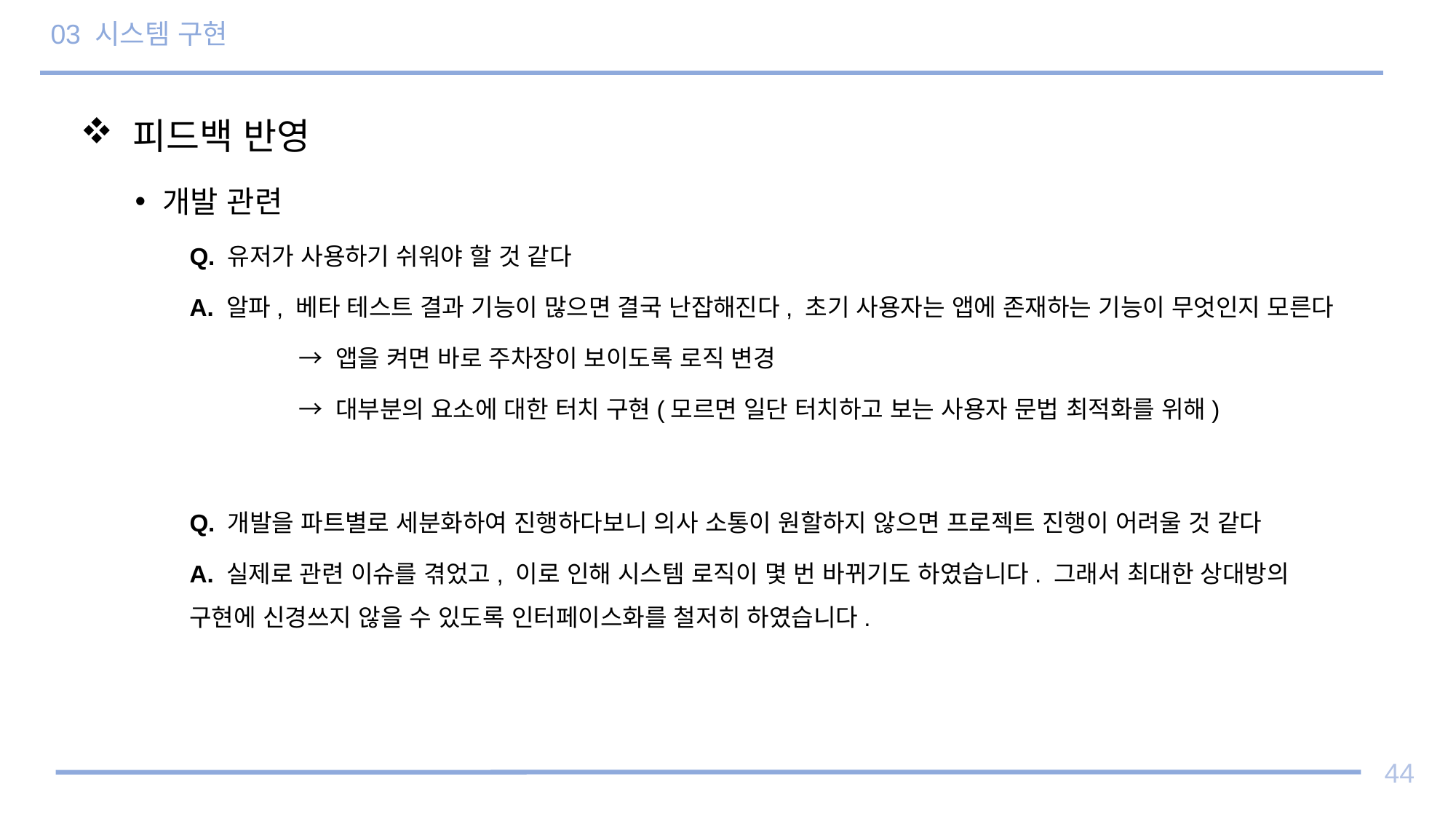

# 03 시스템 구현
 피드백 반영
개발 관련
Q. 유저가 사용하기 쉬워야 할 것 같다
A. 알파, 베타 테스트 결과 기능이 많으면 결국 난잡해진다, 초기 사용자는 앱에 존재하는 기능이 무엇인지 모른다
	→ 앱을 켜면 바로 주차장이 보이도록 로직 변경
	→ 대부분의 요소에 대한 터치 구현(모르면 일단 터치하고 보는 사용자 문법 최적화를 위해)

Q. 개발을 파트별로 세분화하여 진행하다보니 의사 소통이 원할하지 않으면 프로젝트 진행이 어려울 것 같다
A. 실제로 관련 이슈를 겪었고, 이로 인해 시스템 로직이 몇 번 바뀌기도 하였습니다. 그래서 최대한 상대방의 구현에 신경쓰지 않을 수 있도록 인터페이스화를 철저히 하였습니다.
44